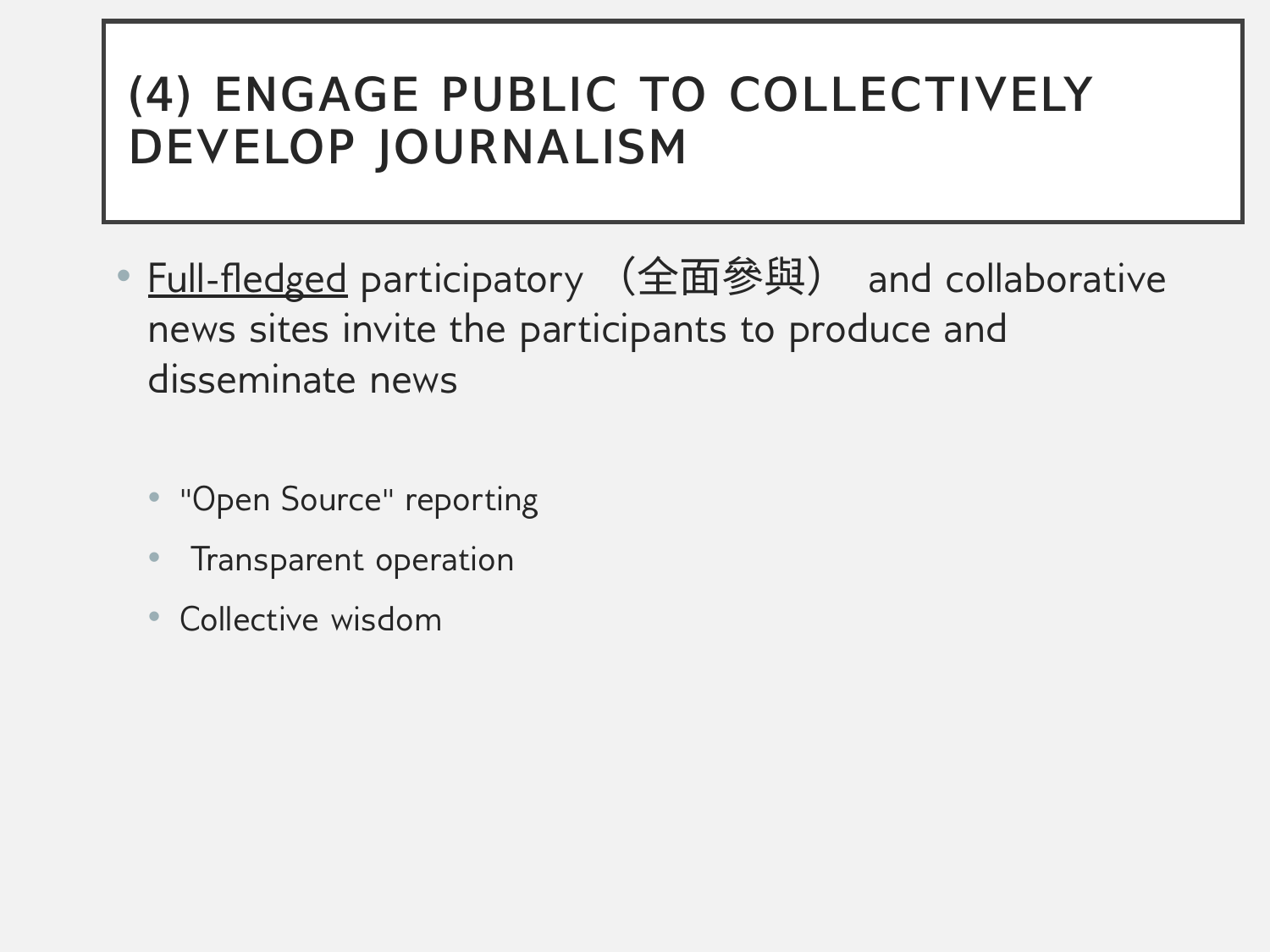

# (4) Engage public to collectively develop journalism
Full-fledged participatory（全面參與） and collaborative news sites invite the participants to produce and disseminate news

"Open Source" reporting
 Transparent operation
Collective wisdom